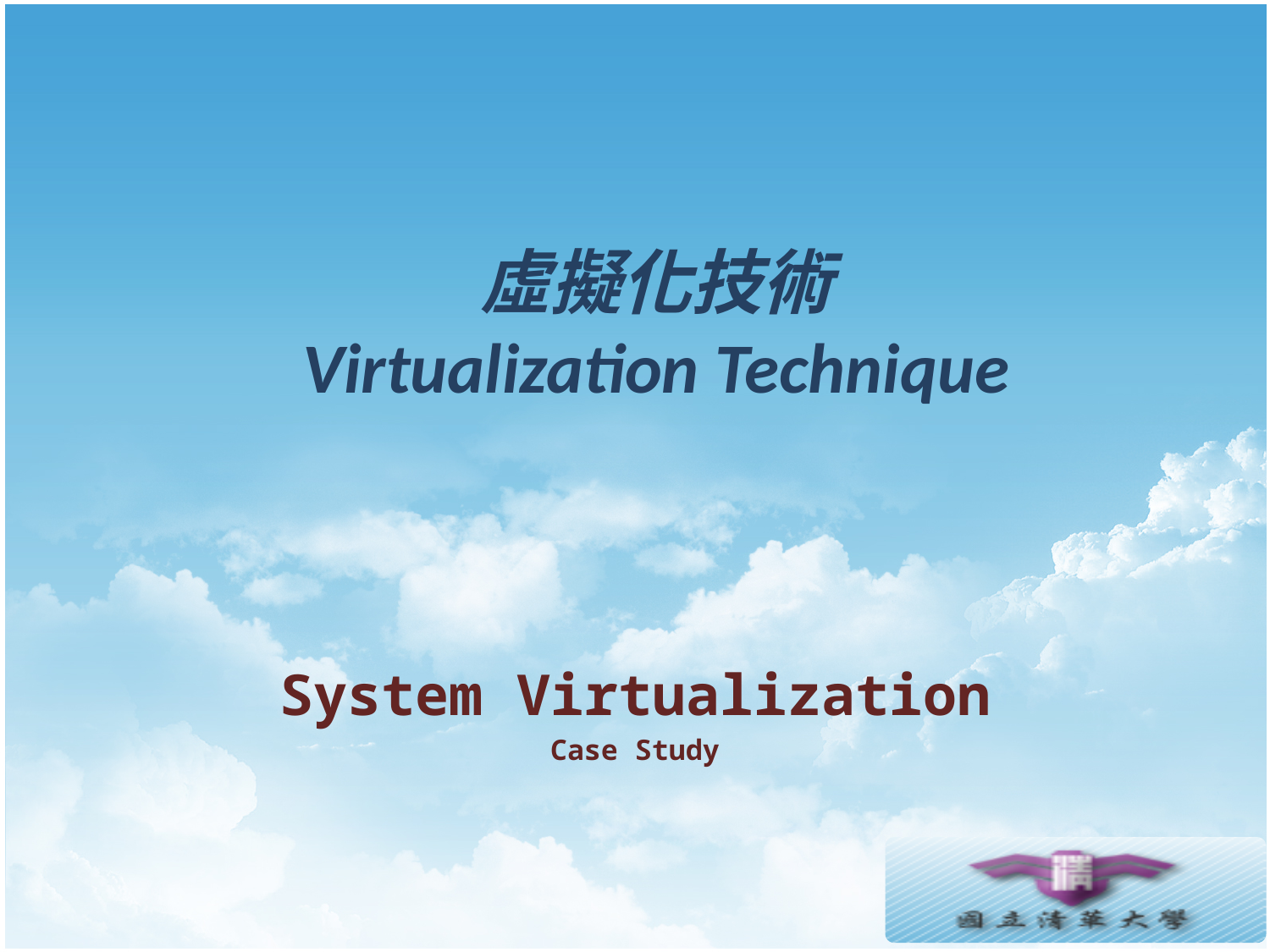

# 虛擬化技術 Virtualization Technique

System Virtualization
Case Study